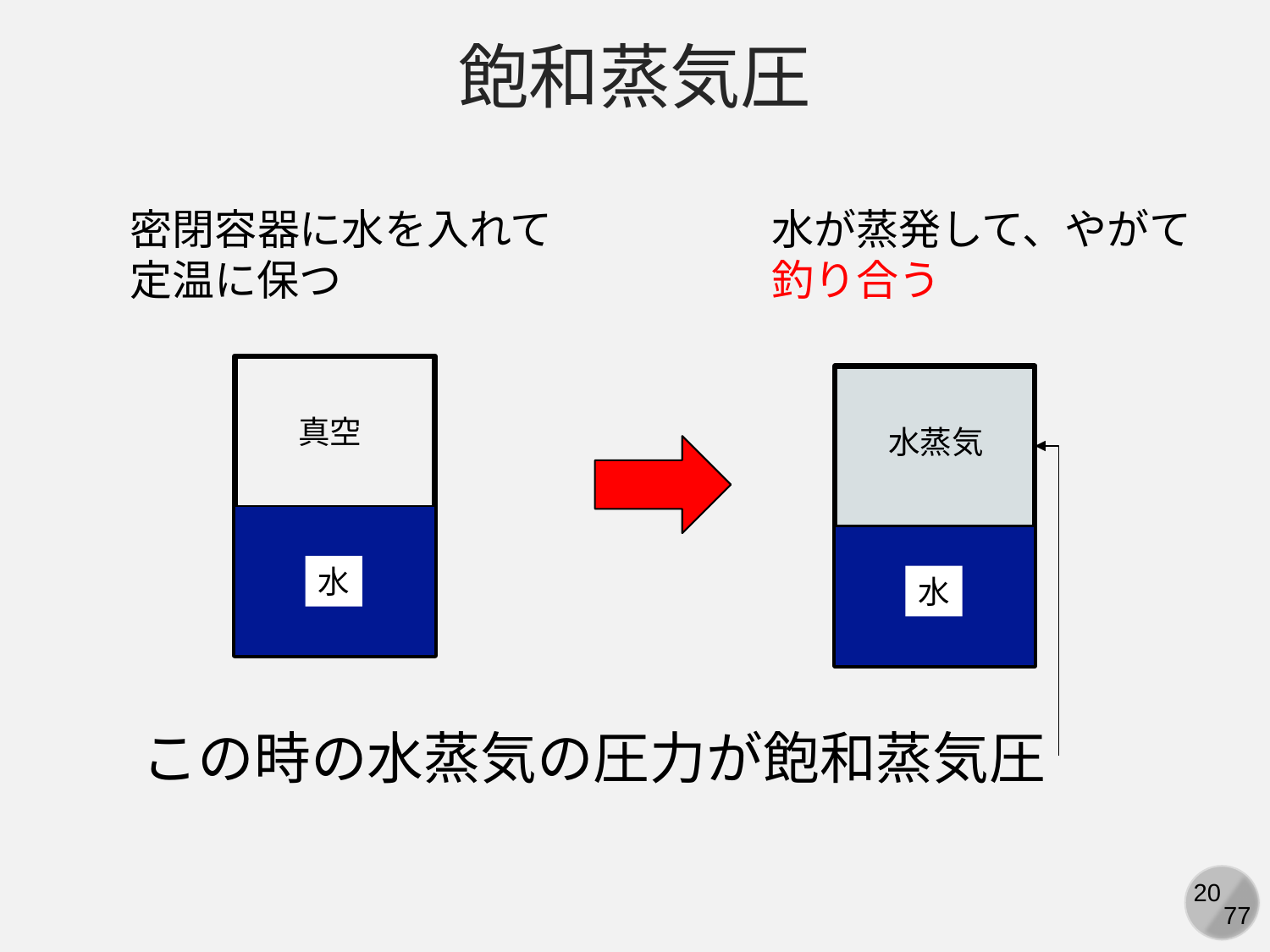

飽和蒸気圧
密閉容器に水を入れて
定温に保つ
水が蒸発して、やがて
釣り合う

真空
水蒸気

水
水
この時の水蒸気の圧力が飽和蒸気圧